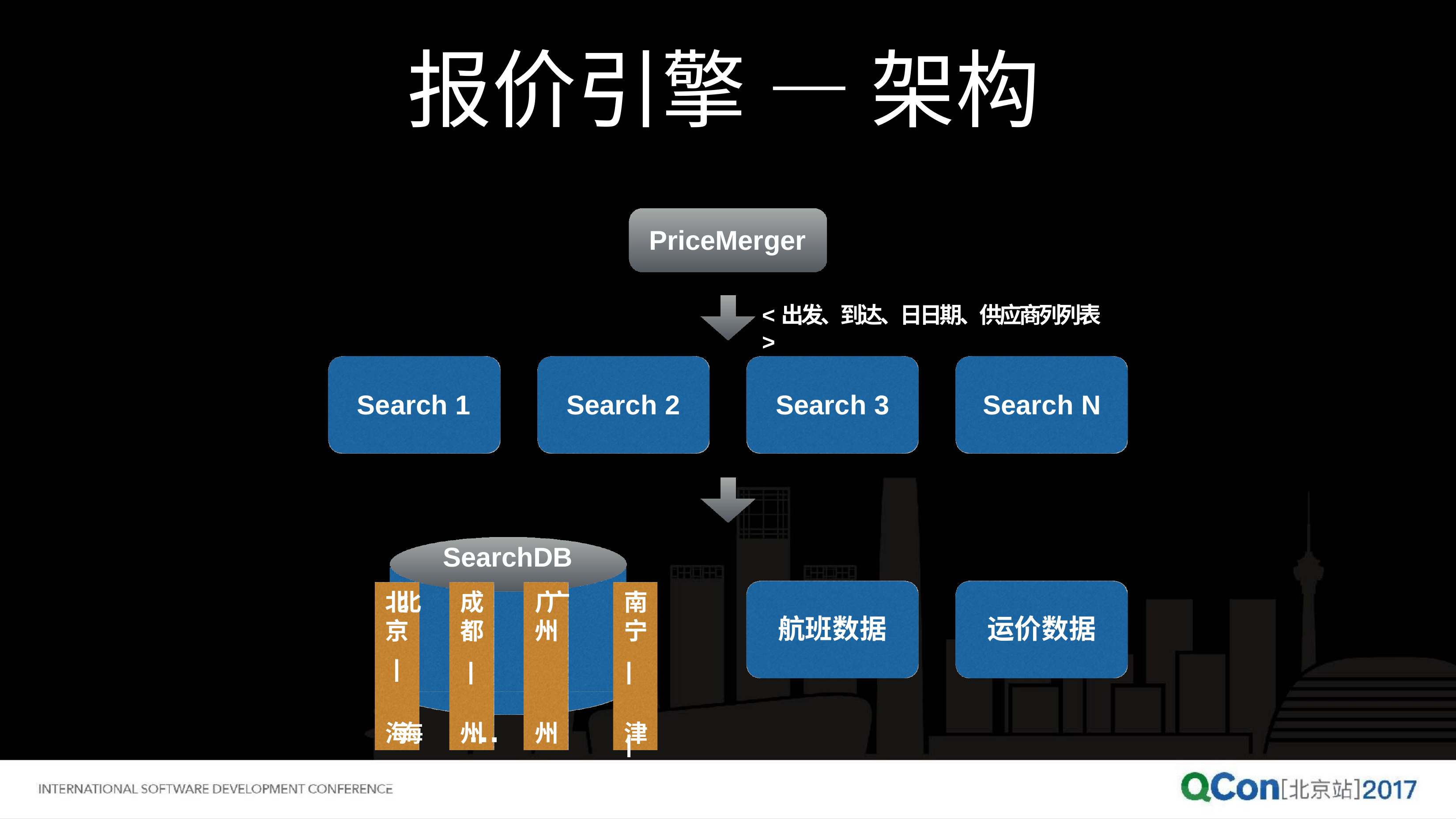

# 报价引擎 — 架构

PriceMerger

<出发、到达、⽇日期、供应商列列表>

Search 1
Search 2
Search 3
Search N

SearchDB

北北	成	⼴广	南
京	都	州	宁
|	|	…	|
上	杭	郑	天

航班数据
运价数据
|

海海	州	州	津